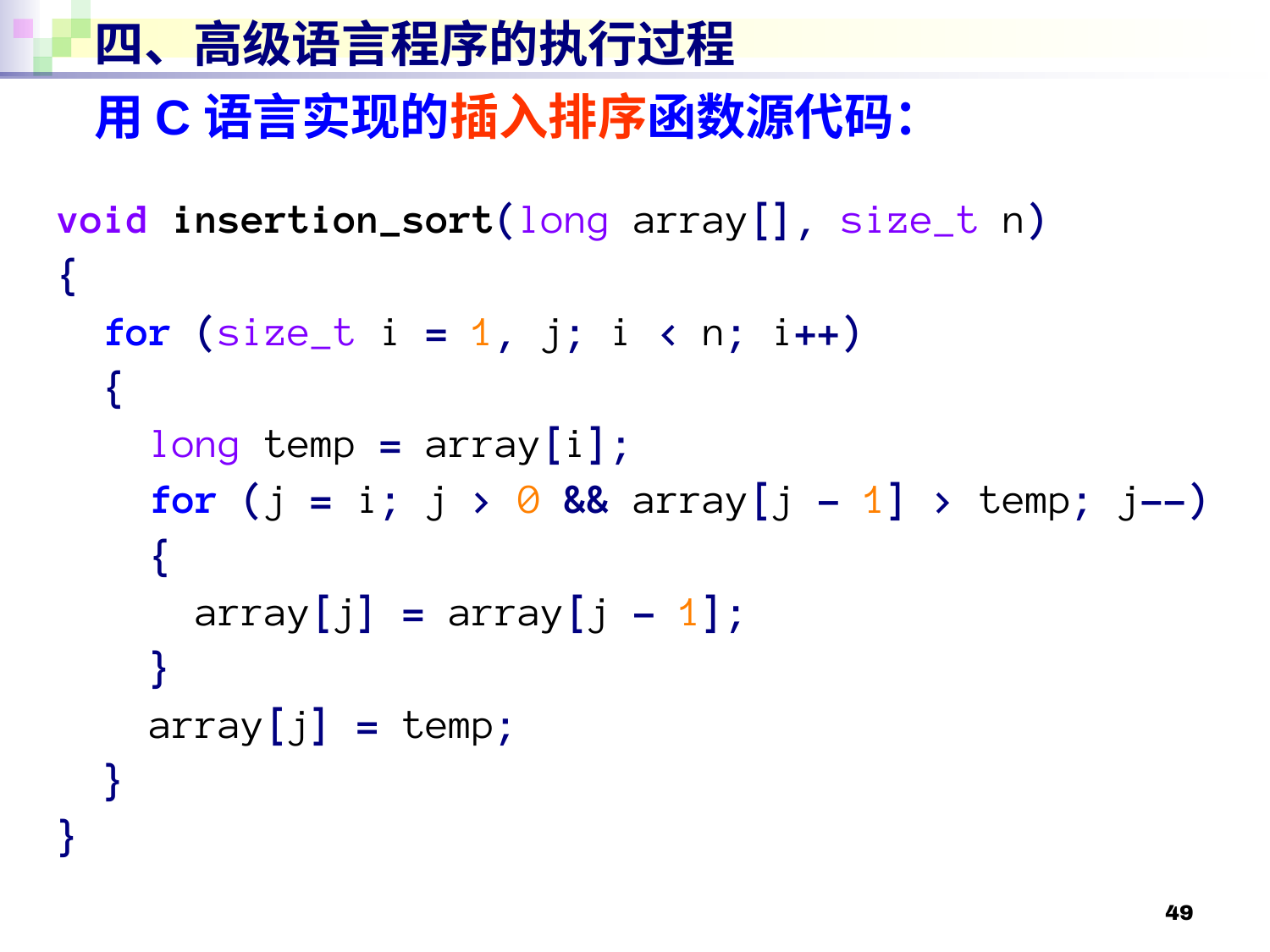

# 四、高级语言程序的执行过程
用C语言实现的插入排序函数源代码：
void insertion_sort(long array[], size_t n)
{
  for (size_t i = 1, j; i < n; i++)
  {
    long temp = array[i];
    for (j = i; j > 0 && array[j - 1] > temp; j--)
    {
      array[j] = array[j - 1];
    }
    array[j] = temp;
  }
}
49